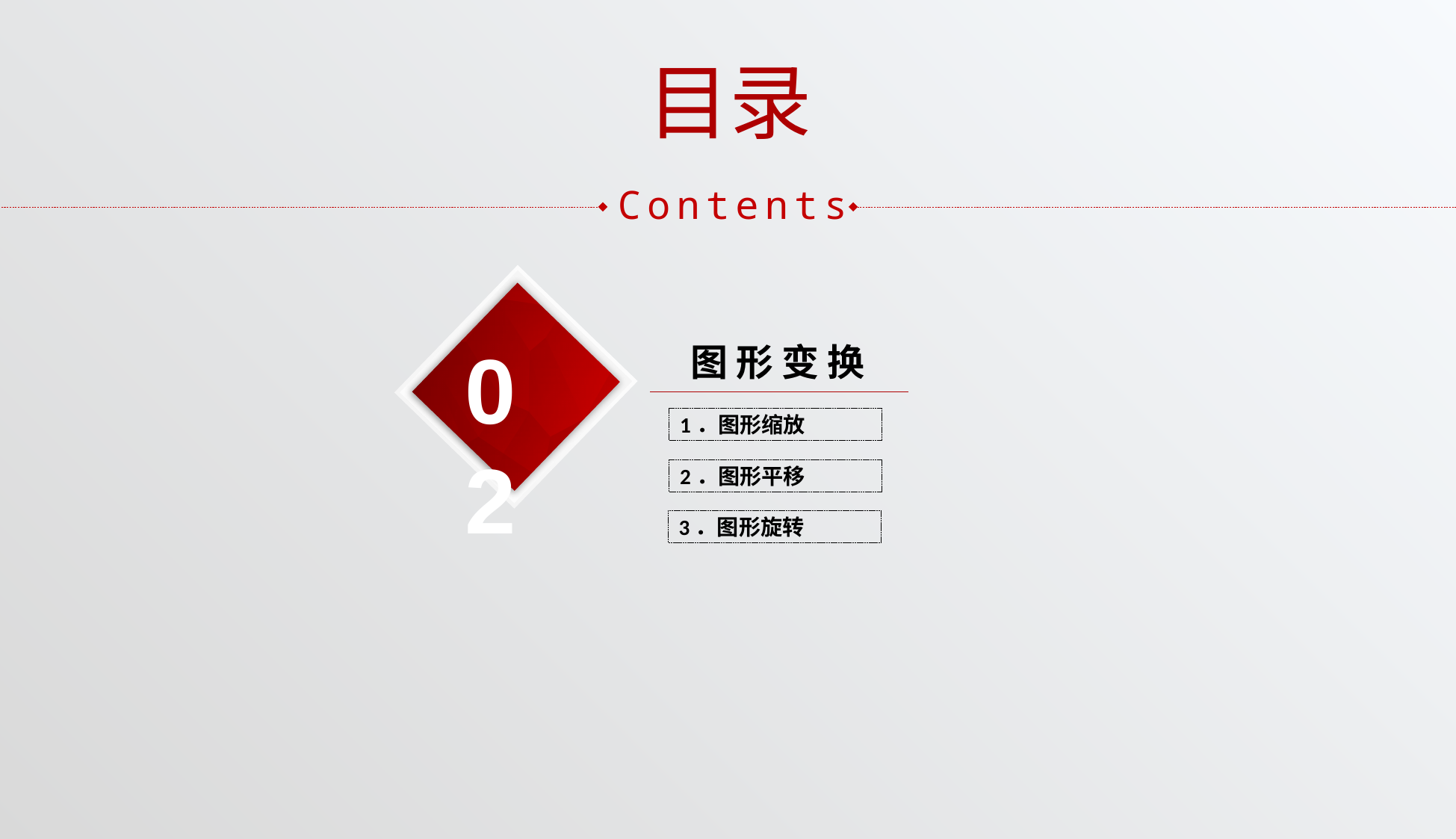

目录
Contents

02
图 形 变 换
1．图形缩放
2．图形平移
3．图形旋转